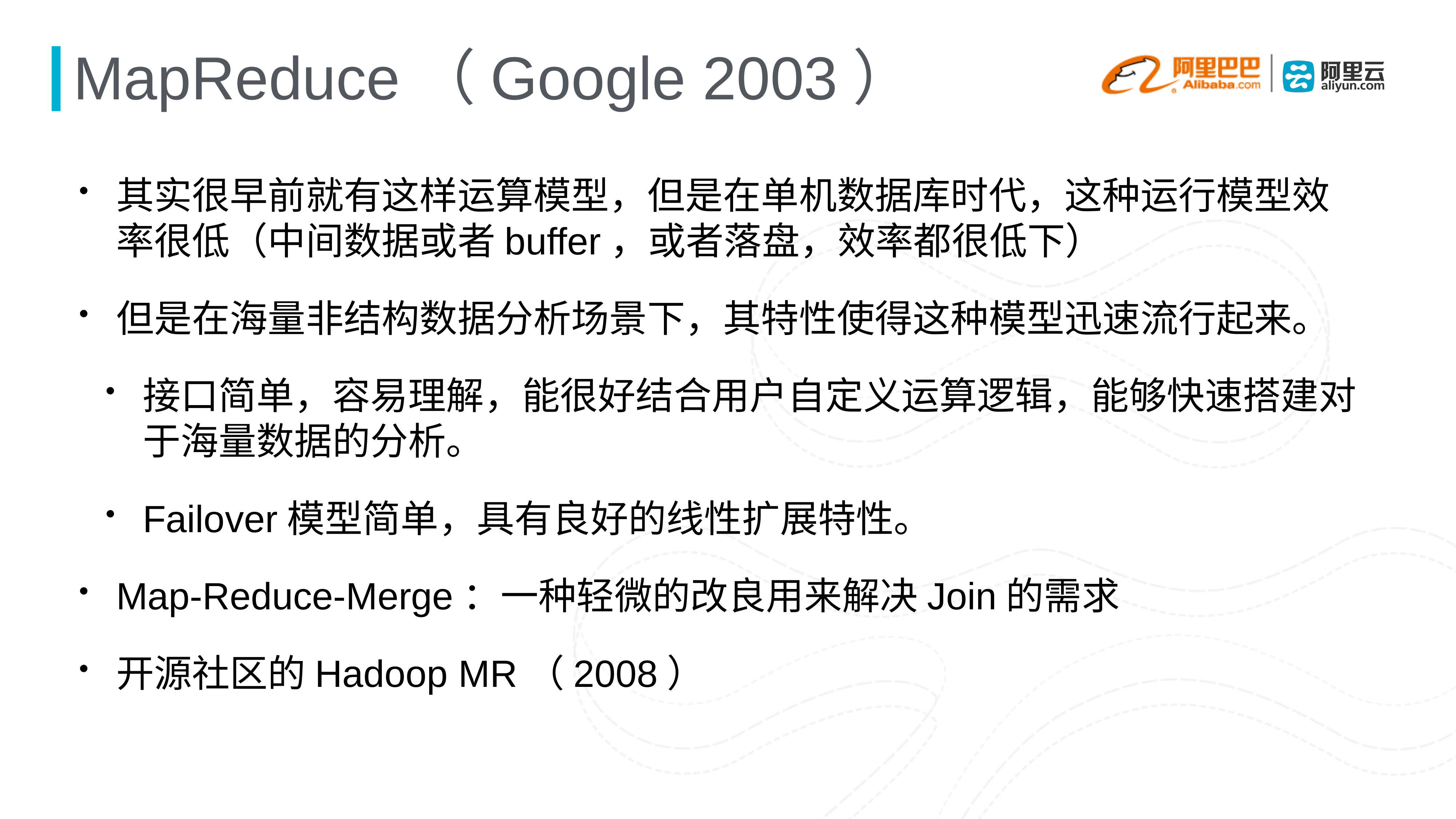

# MapReduce（Google 2003）
其实很早前就有这样运算模型，但是在单机数据库时代，这种运行模型效率很低（中间数据或者buffer，或者落盘，效率都很低下）
但是在海量非结构数据分析场景下，其特性使得这种模型迅速流行起来。
接口简单，容易理解，能很好结合用户自定义运算逻辑，能够快速搭建对于海量数据的分析。
Failover模型简单，具有良好的线性扩展特性。
Map-Reduce-Merge：一种轻微的改良用来解决Join的需求
开源社区的Hadoop MR（2008）